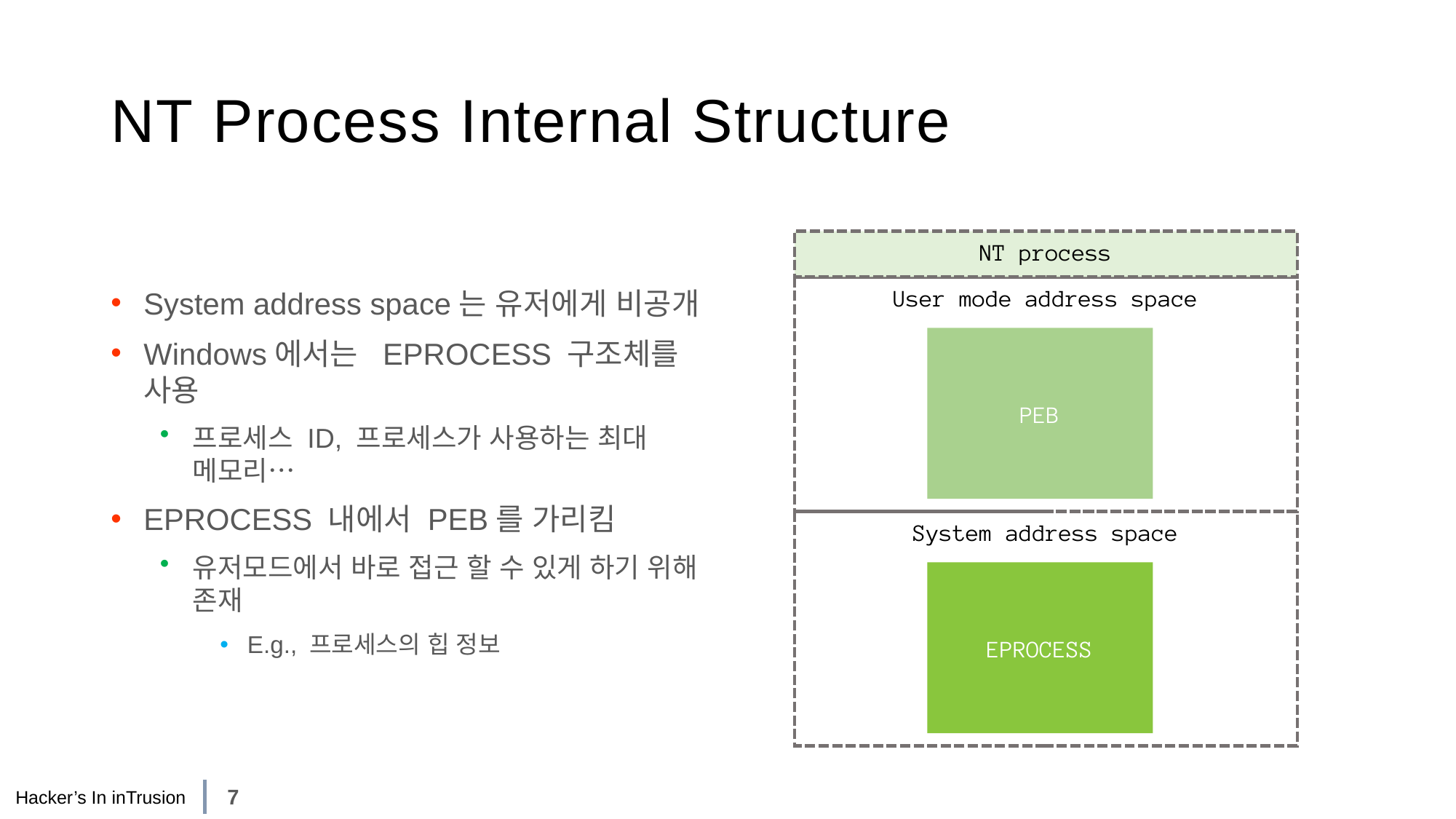

# NT Process Internal Structure

System address space는 유저에게 비공개
Windows에서는  EPROCESS 구조체를 사용
프로세스 ID, 프로세스가 사용하는 최대 메모리…
EPROCESS 내에서 PEB를 가리킴
유저모드에서 바로 접근 할 수 있게 하기 위해 존재
E.g., 프로세스의 힙 정보

NT process
User mode address space
PEB
System address space
EPROCESS